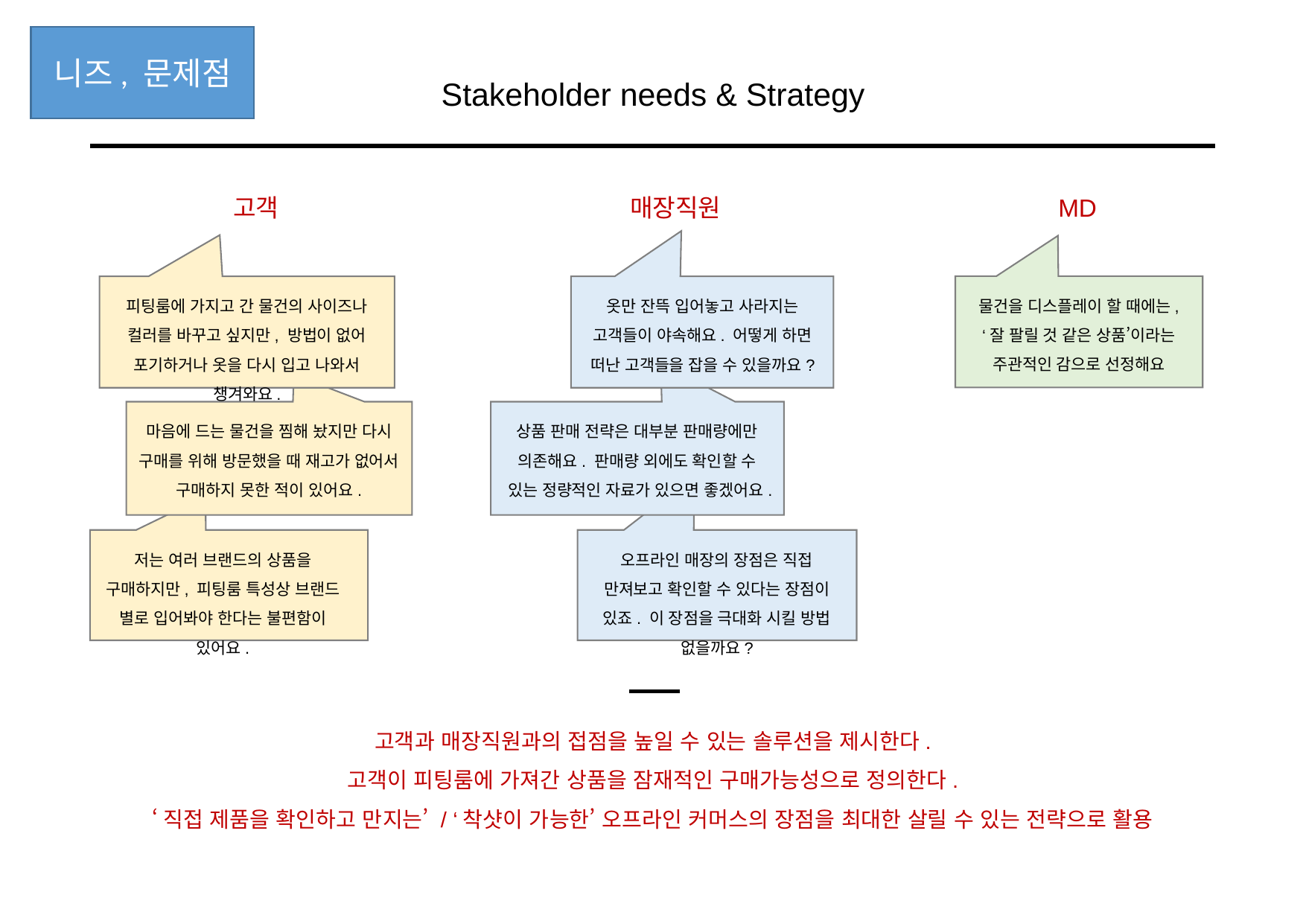

니즈, 문제점
Stakeholder needs & Strategy
고객
매장직원
MD

물건을 디스플레이 할 때에는, ‘잘 팔릴 것 같은 상품’이라는 주관적인 감으로 선정해요
피팅룸에 가지고 간 물건의 사이즈나 컬러를 바꾸고 싶지만, 방법이 없어 포기하거나 옷을 다시 입고 나와서 챙겨와요.
옷만 잔뜩 입어놓고 사라지는 고객들이 야속해요. 어떻게 하면 떠난 고객들을 잡을 수 있을까요?

마음에 드는 물건을 찜해 놨지만 다시 구매를 위해 방문했을 때 재고가 없어서 구매하지 못한 적이 있어요.
상품 판매 전략은 대부분 판매량에만 의존해요. 판매량 외에도 확인할 수 있는 정량적인 자료가 있으면 좋겠어요.

저는 여러 브랜드의 상품을 구매하지만, 피팅룸 특성상 브랜드 별로 입어봐야 한다는 불편함이 있어요.
오프라인 매장의 장점은 직접 만져보고 확인할 수 있다는 장점이 있죠. 이 장점을 극대화 시킬 방법 없을까요?
고객과 매장직원과의 접점을 높일 수 있는 솔루션을 제시한다.
고객이 피팅룸에 가져간 상품을 잠재적인 구매가능성으로 정의한다.
‘직접 제품을 확인하고 만지는’ / ‘착샷이 가능한’ 오프라인 커머스의 장점을 최대한 살릴 수 있는 전략으로 활용